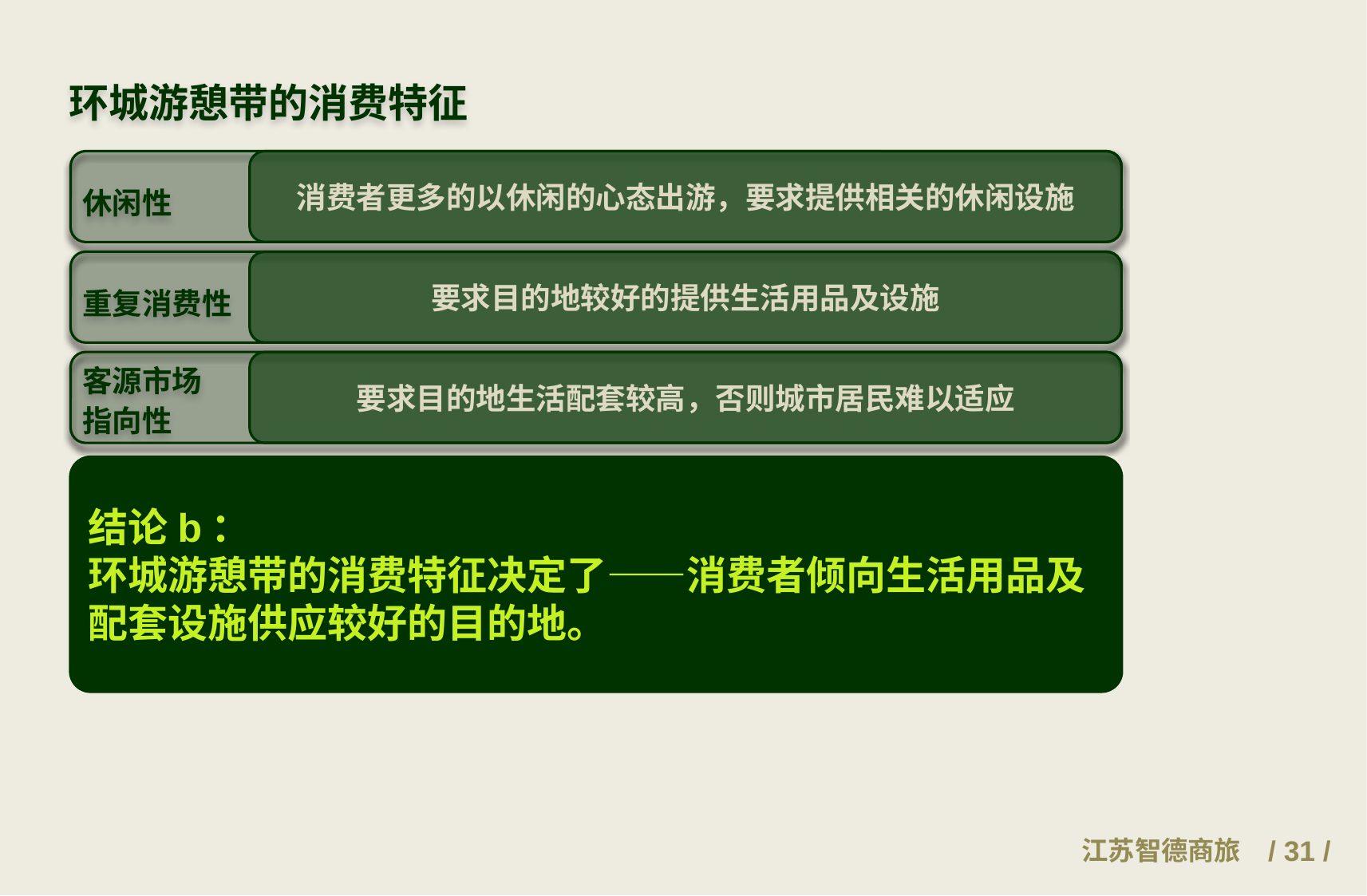

环城游憩带的消费特征

消费者更多的以休闲的心态出游，要求提供相关的休闲设施
休闲性

要求目的地较好的提供生活用品及设施
重复消费性

客源市场
指向性
要求目的地生活配套较高，否则城市居民难以适应
结论b：
环城游憩带的消费特征决定了——消费者倾向生活用品及配套设施供应较好的目的地。